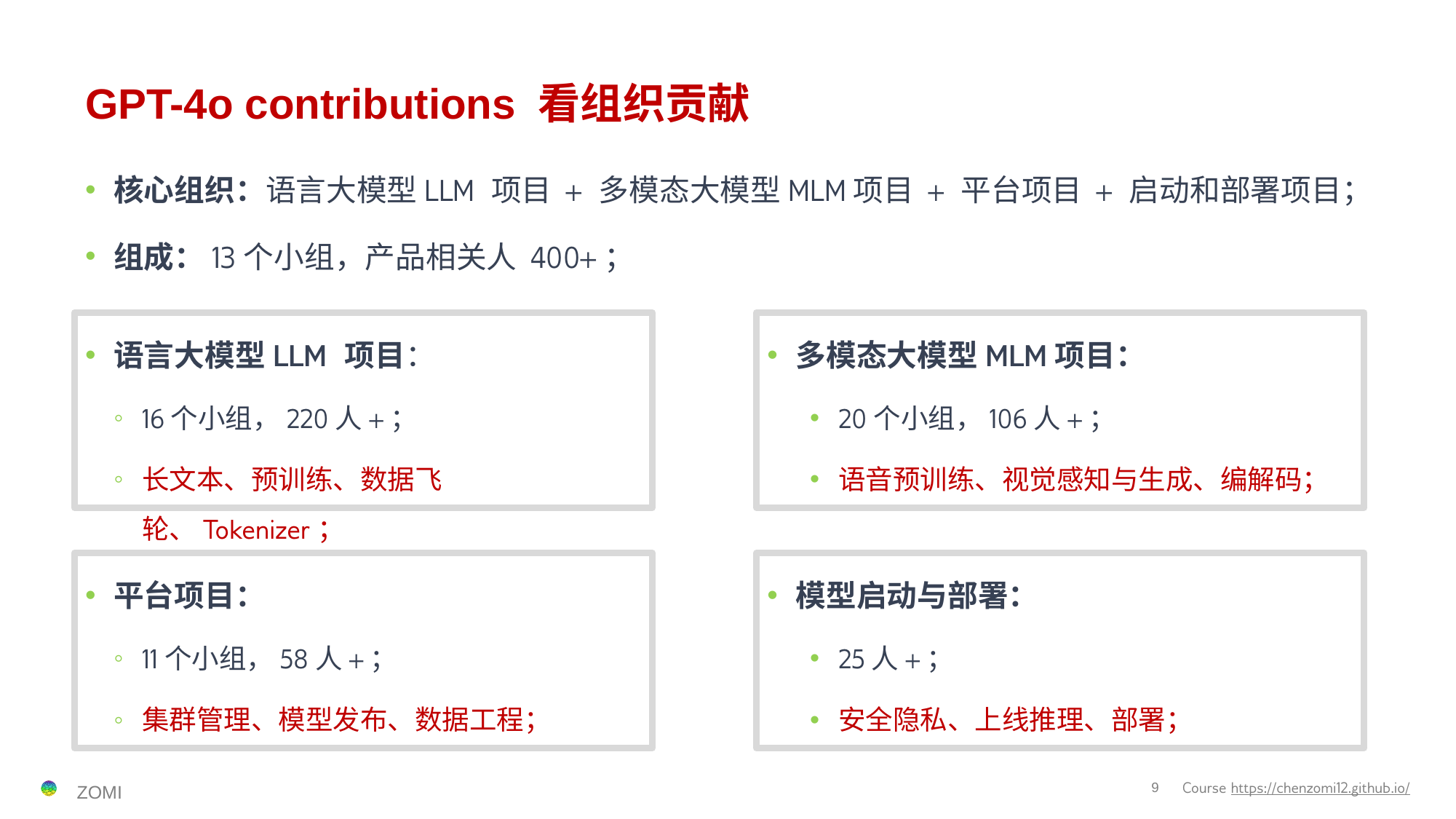

# GPT-4o contributions 看组织贡献
核心组织：语言大模型LLM 项目 + 多模态大模型MLM项目 + 平台项目 + 启动和部署项目；
组成：13个小组，产品相关人 400+；
语言大模型LLM 项目：
16个小组，220人+；
长文本、预训练、数据飞轮、Tokenizer；
多模态大模型MLM项目：
20个小组，106人+；
语音预训练、视觉感知与生成、编解码；
平台项目：
11个小组，58人+；
集群管理、模型发布、数据工程；
模型启动与部署：
25人+；
安全隐私、上线推理、部署；